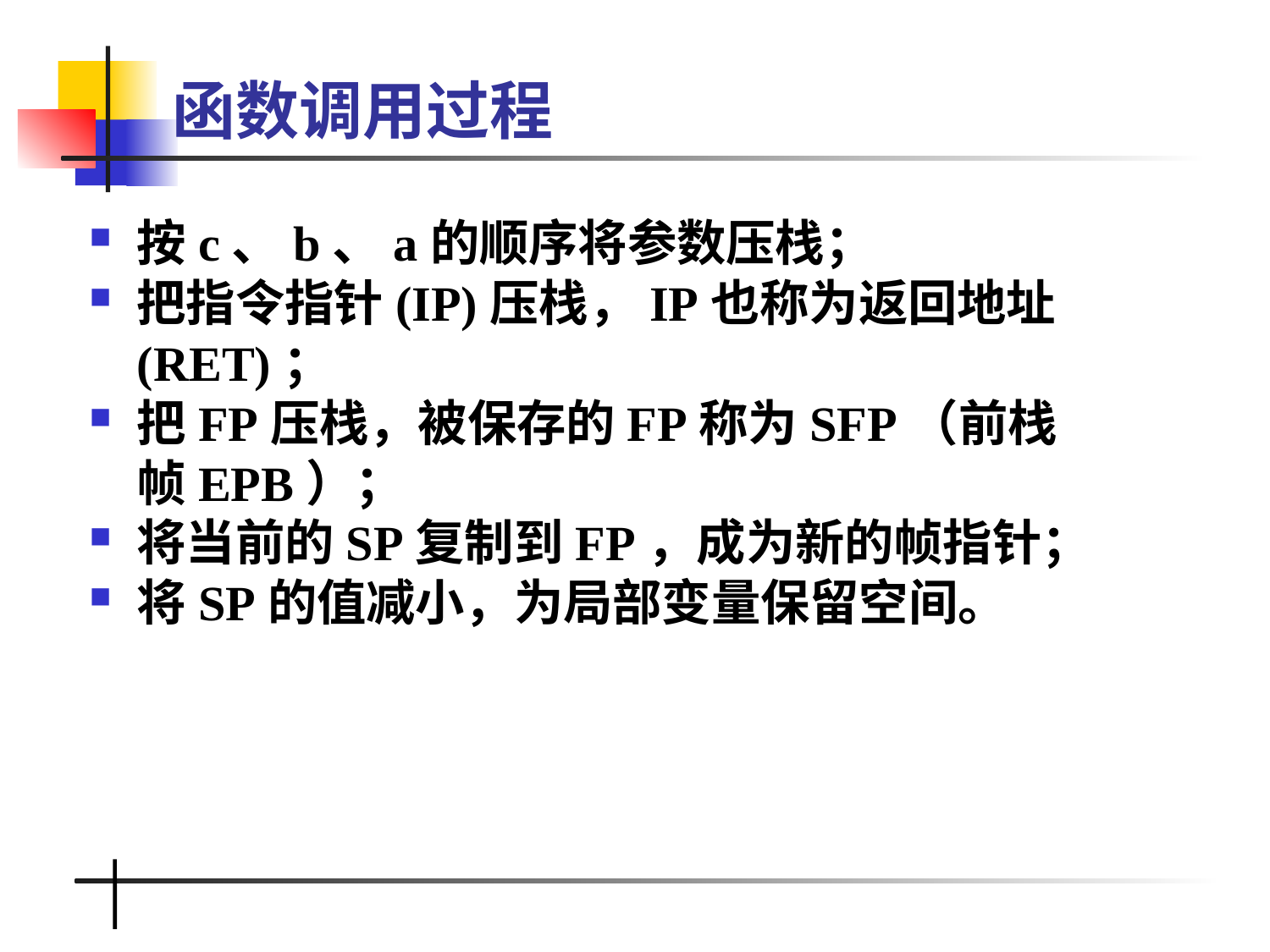

# 函数调用过程
按c、b、a的顺序将参数压栈；
把指令指针(IP)压栈，IP也称为返回地址(RET)；
把FP压栈，被保存的FP称为SFP（前栈帧EPB）；
将当前的SP复制到FP，成为新的帧指针；
将SP的值减小，为局部变量保留空间。